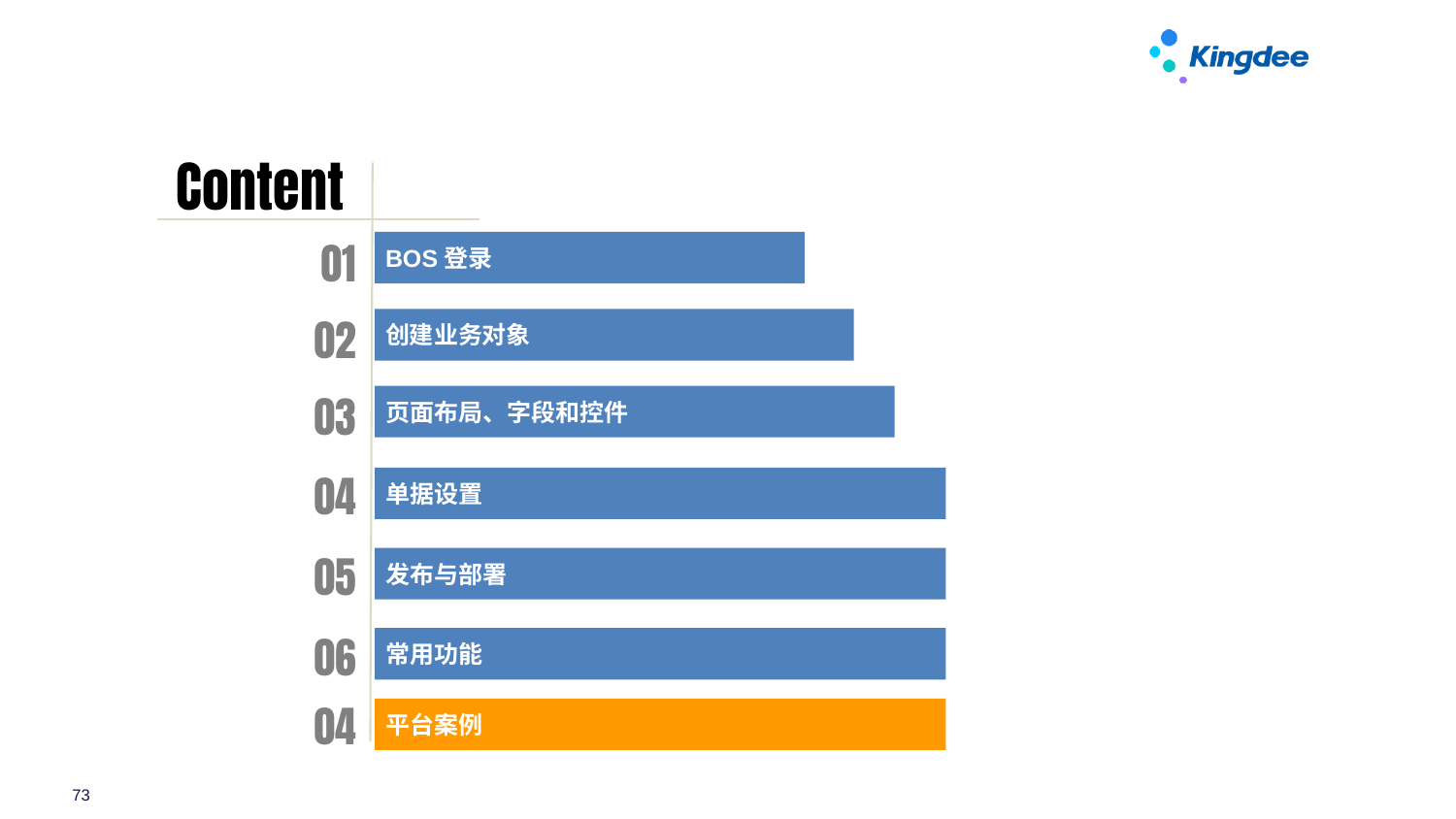

Content
01
BOS登录
02
创建业务对象
03
页面布局、字段和控件
04
单据设置
05
发布与部署
06
常用功能
04
平台案例